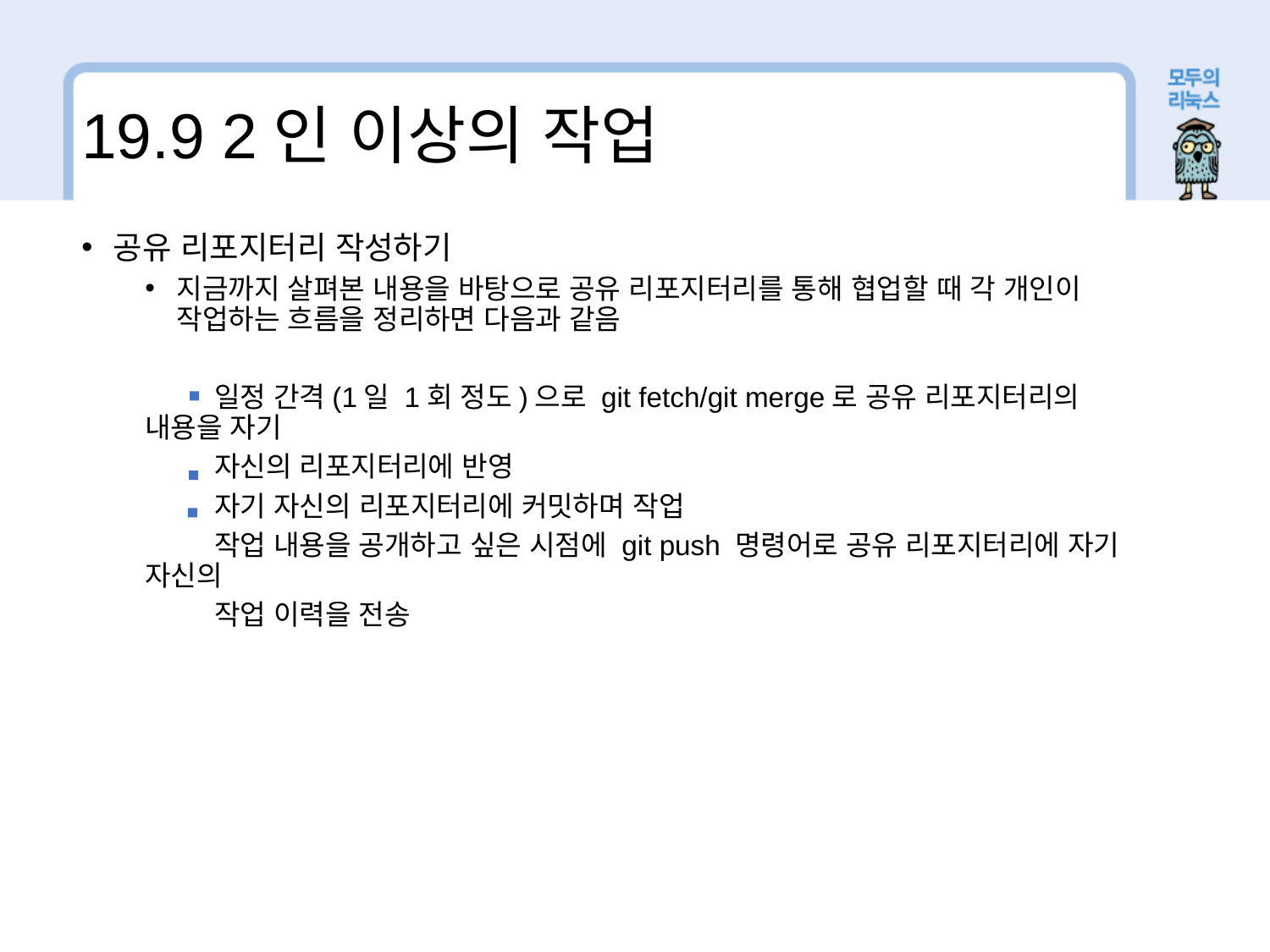

19.9 2인 이상의 작업
공유 리포지터리 작성하기
지금까지 살펴본 내용을 바탕으로 공유 리포지터리를 통해 협업할 때 각 개인이 작업하는 흐름을 정리하면 다음과 같음

        일정 간격(1일 1회 정도)으로 git fetch/git merge로 공유 리포지터리의 내용을 자기
        자신의 리포지터리에 반영
        자기 자신의 리포지터리에 커밋하며 작업
        작업 내용을 공개하고 싶은 시점에 git push 명령어로 공유 리포지터리에 자기 자신의
        작업 이력을 전송